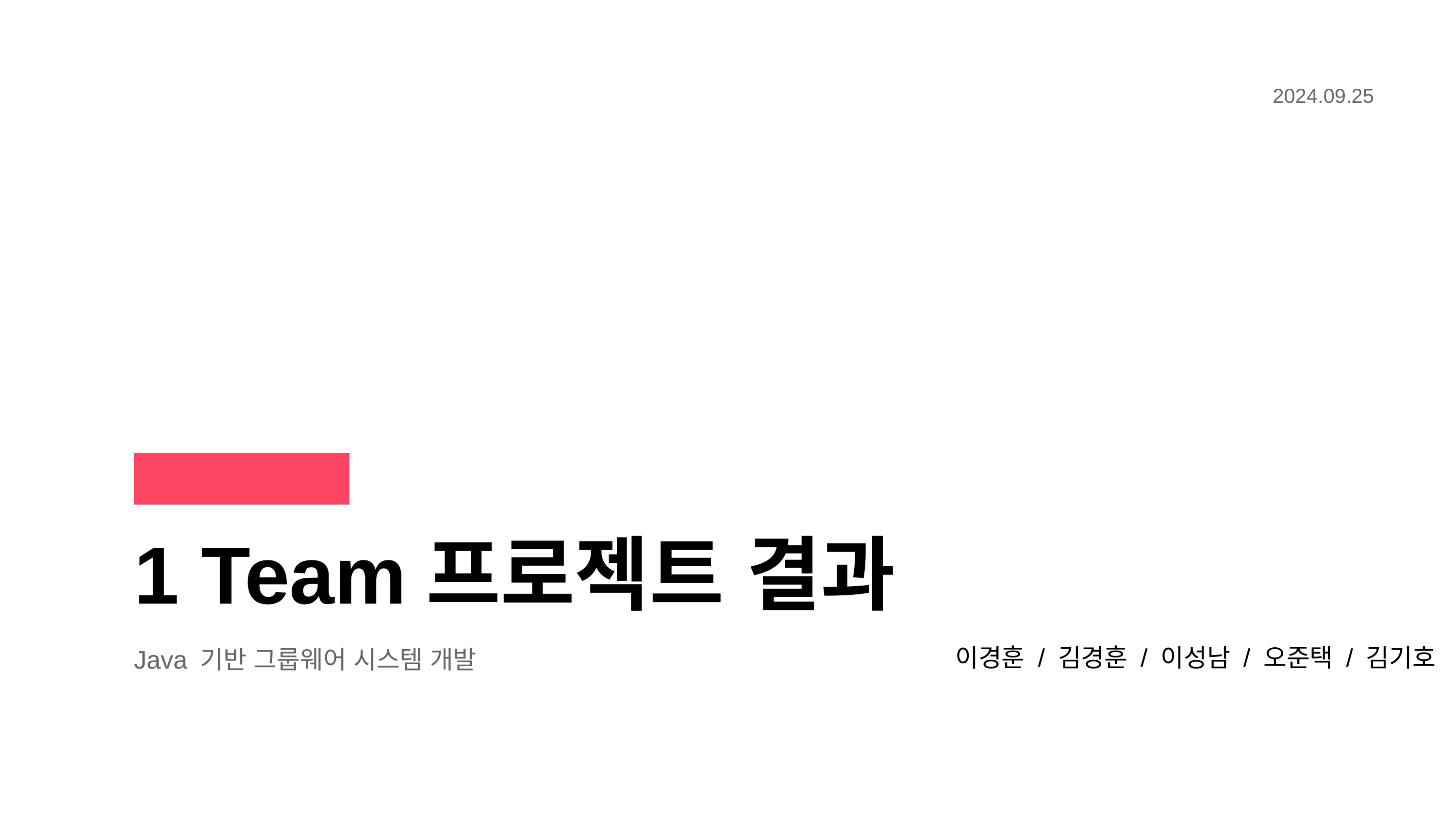

2024.09.25

1 Team프로젝트 결과
Java 기반 그룹웨어 시스템 개발
이경훈 / 김경훈 / 이성남 / 오준택 / 김기호